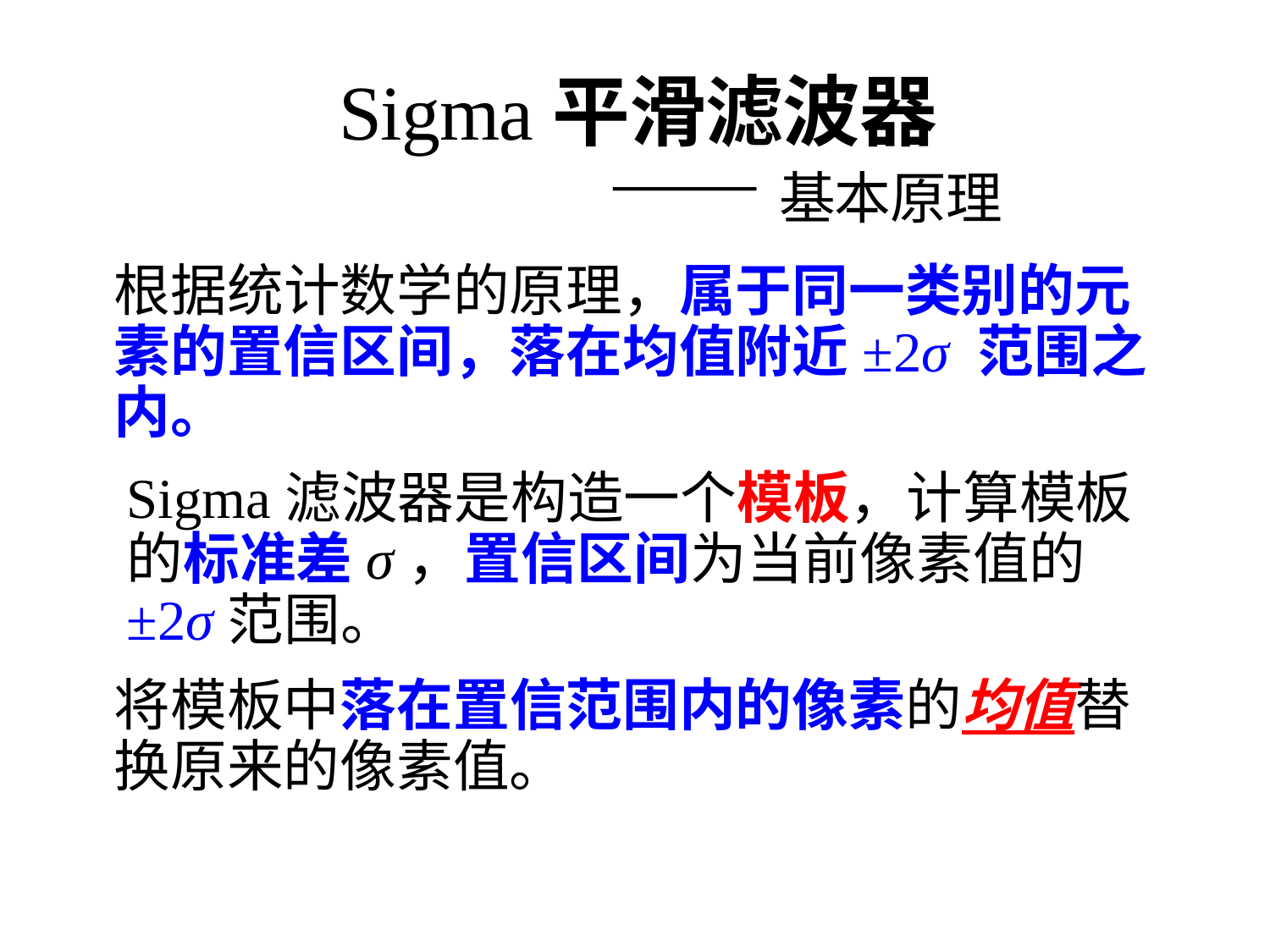

# Sigma平滑滤波器 —— 基本原理
根据统计数学的原理，属于同一类别的元素的置信区间，落在均值附近±2σ 范围之内。
Sigma滤波器是构造一个模板，计算模板的标准差σ，置信区间为当前像素值的±2σ范围。
将模板中落在置信范围内的像素的均值替换原来的像素值。